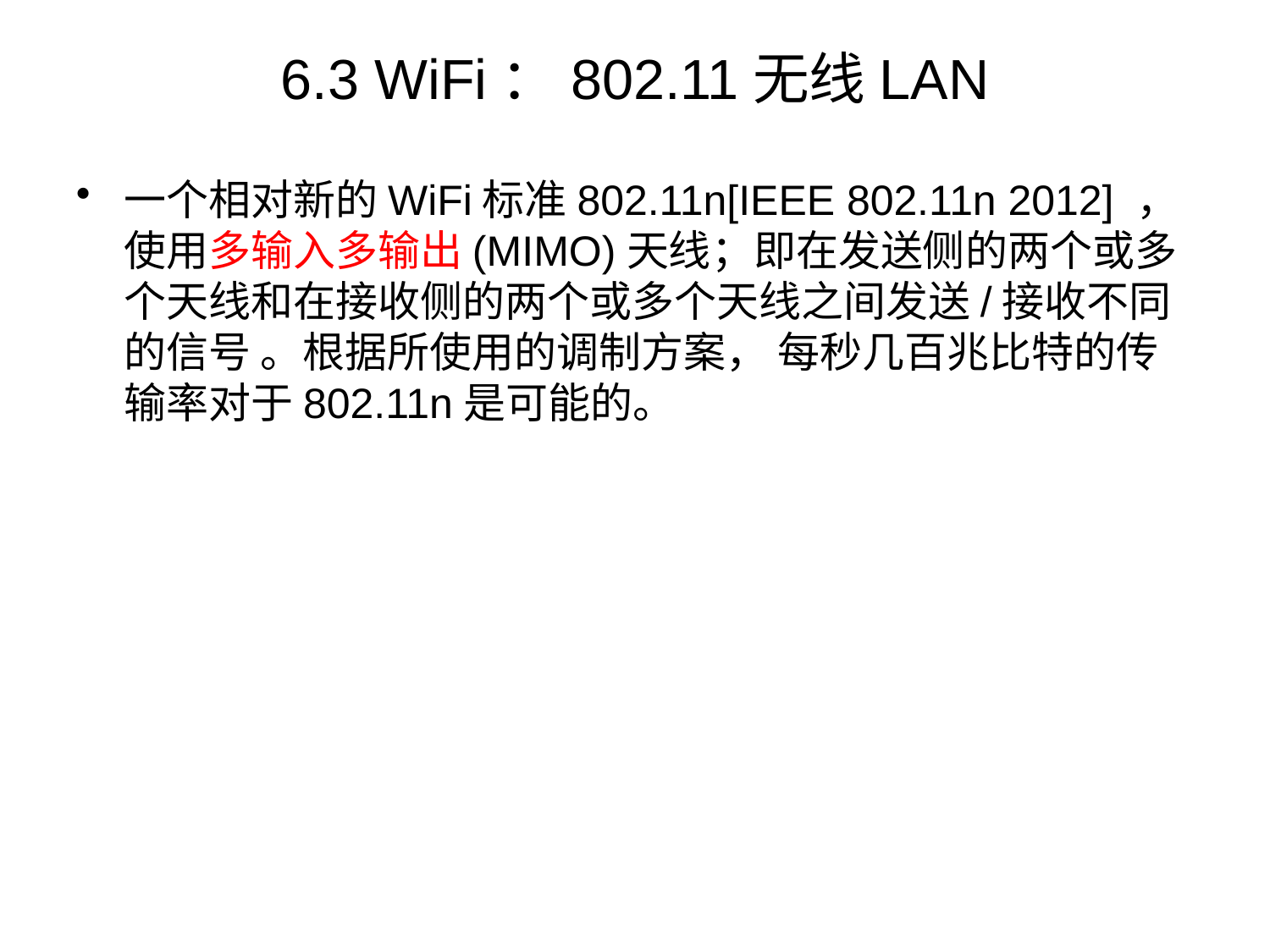

# 6.3 WiFi：802.11无线LAN
一个相对新的WiFi标准802.11n[IEEE 802.11n 2012] ， 使用多输入多输出(MIMO)天线；即在发送侧的两个或多个天线和在接收侧的两个或多个天线之间发送/接收不同的信号 。根据所使用的调制方案， 每秒几百兆比特的传输率对于802.11n是可能的。